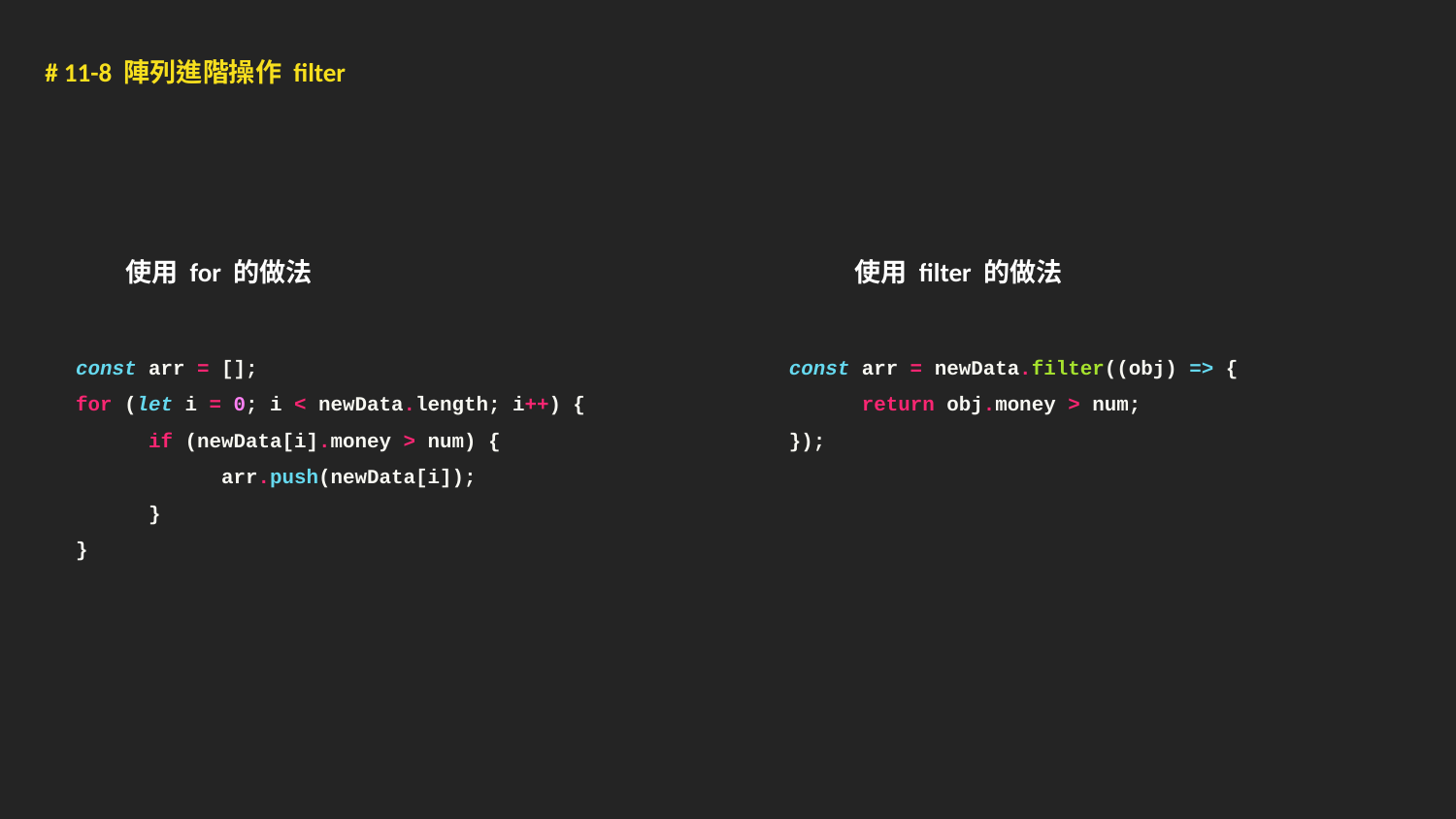

# 11-8 陣列進階操作 filter
使用 for 的做法
使用 filter 的做法
const arr = [];
for (let i = 0; i < newData.length; i++) {
if (newData[i].money > num) {
arr.push(newData[i]);
}
}
const arr = newData.filter((obj) => {
return obj.money > num;
});